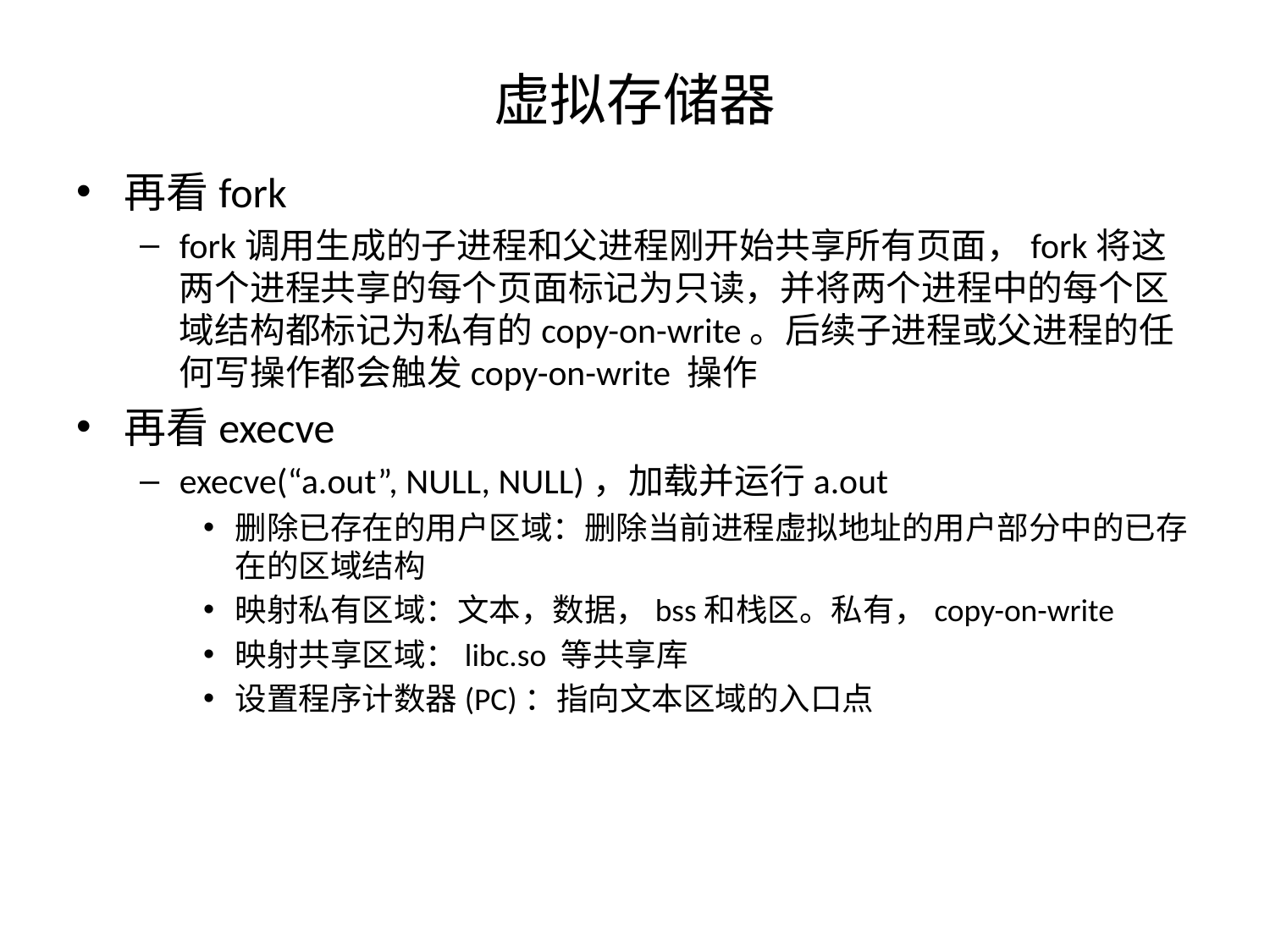

# 虚拟存储器
再看fork
fork调用生成的子进程和父进程刚开始共享所有页面，fork将这两个进程共享的每个页面标记为只读，并将两个进程中的每个区域结构都标记为私有的copy-on-write。后续子进程或父进程的任何写操作都会触发copy-on-write 操作
再看execve
execve(“a.out”, NULL, NULL)，加载并运行a.out
删除已存在的用户区域：删除当前进程虚拟地址的用户部分中的已存在的区域结构
映射私有区域：文本，数据，bss和栈区。私有，copy-on-write
映射共享区域：libc.so 等共享库
设置程序计数器(PC)：指向文本区域的入口点